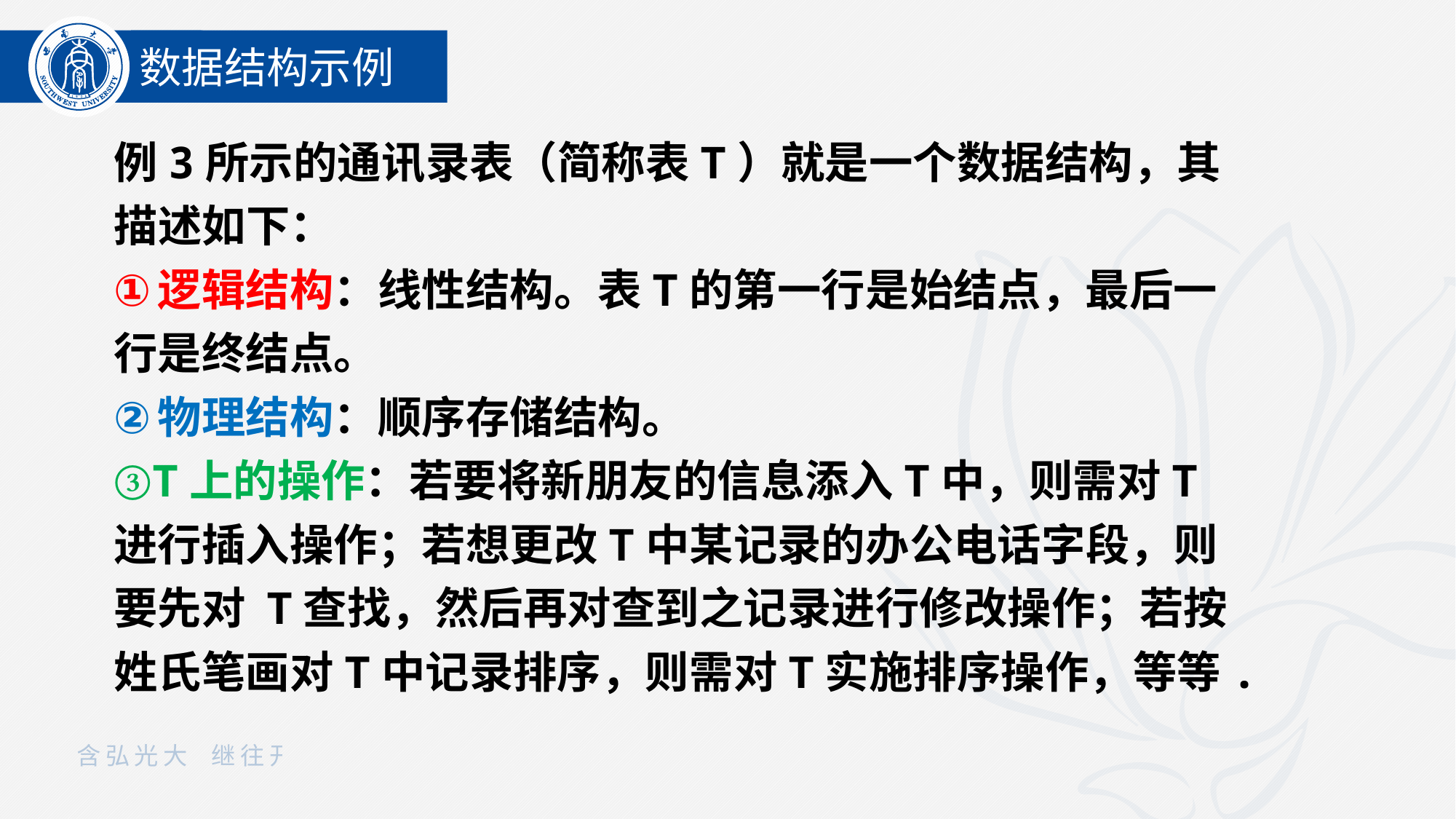

数据结构示例
例3所示的通讯录表（简称表T）就是一个数据结构，其描述如下：
逻辑结构：线性结构。表T的第一行是始结点，最后一行是终结点。
物理结构：顺序存储结构。
T上的操作：若要将新朋友的信息添入T中，则需对T进行插入操作；若想更改T中某记录的办公电话字段，则要先对 T查找，然后再对查到之记录进行修改操作；若按姓氏笔画对T中记录排序，则需对T实施排序操作，等等.